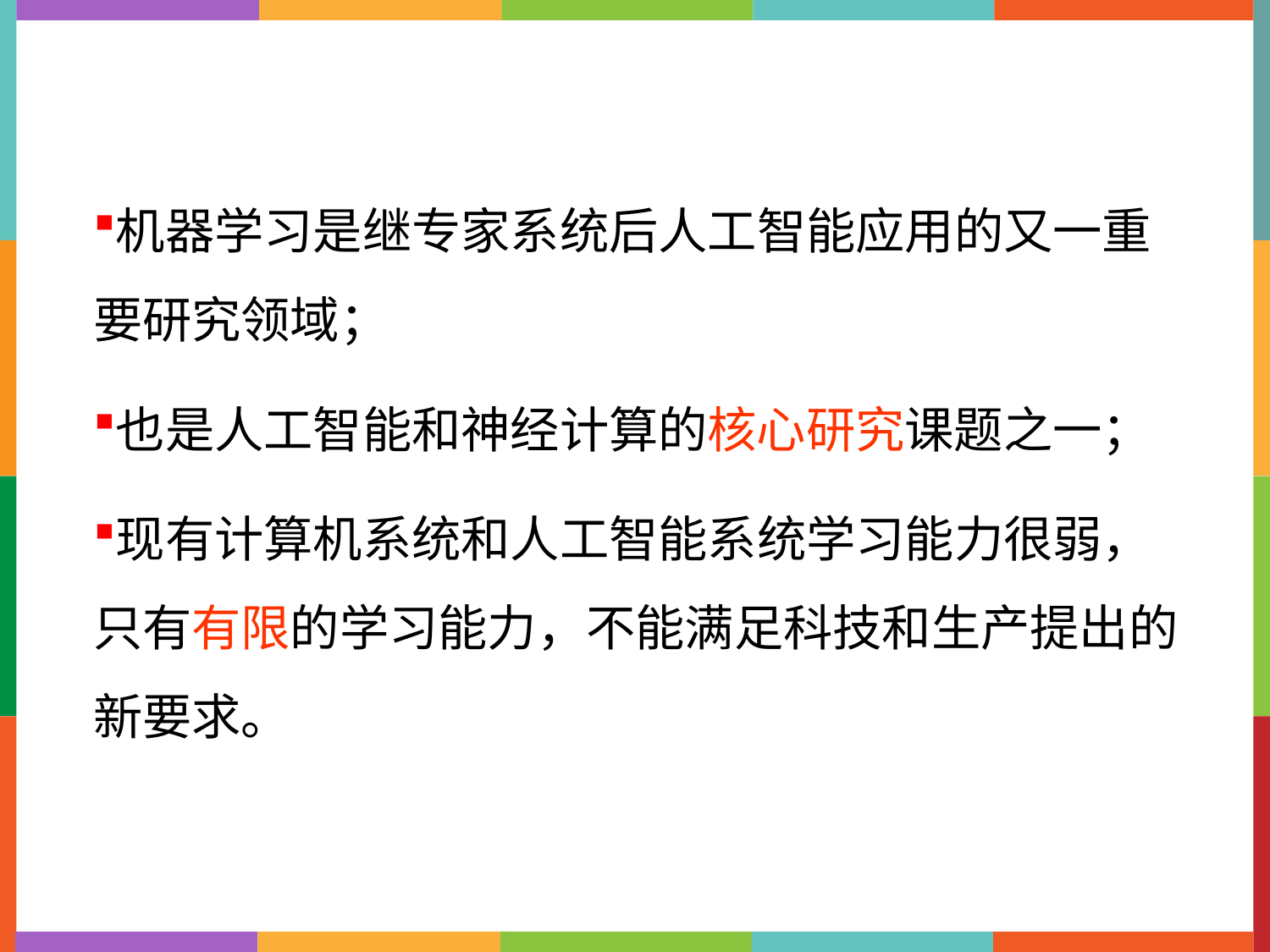

机器学习是继专家系统后人工智能应用的又一重要研究领域；
也是人工智能和神经计算的核心研究课题之一；
现有计算机系统和人工智能系统学习能力很弱，只有有限的学习能力，不能满足科技和生产提出的新要求。